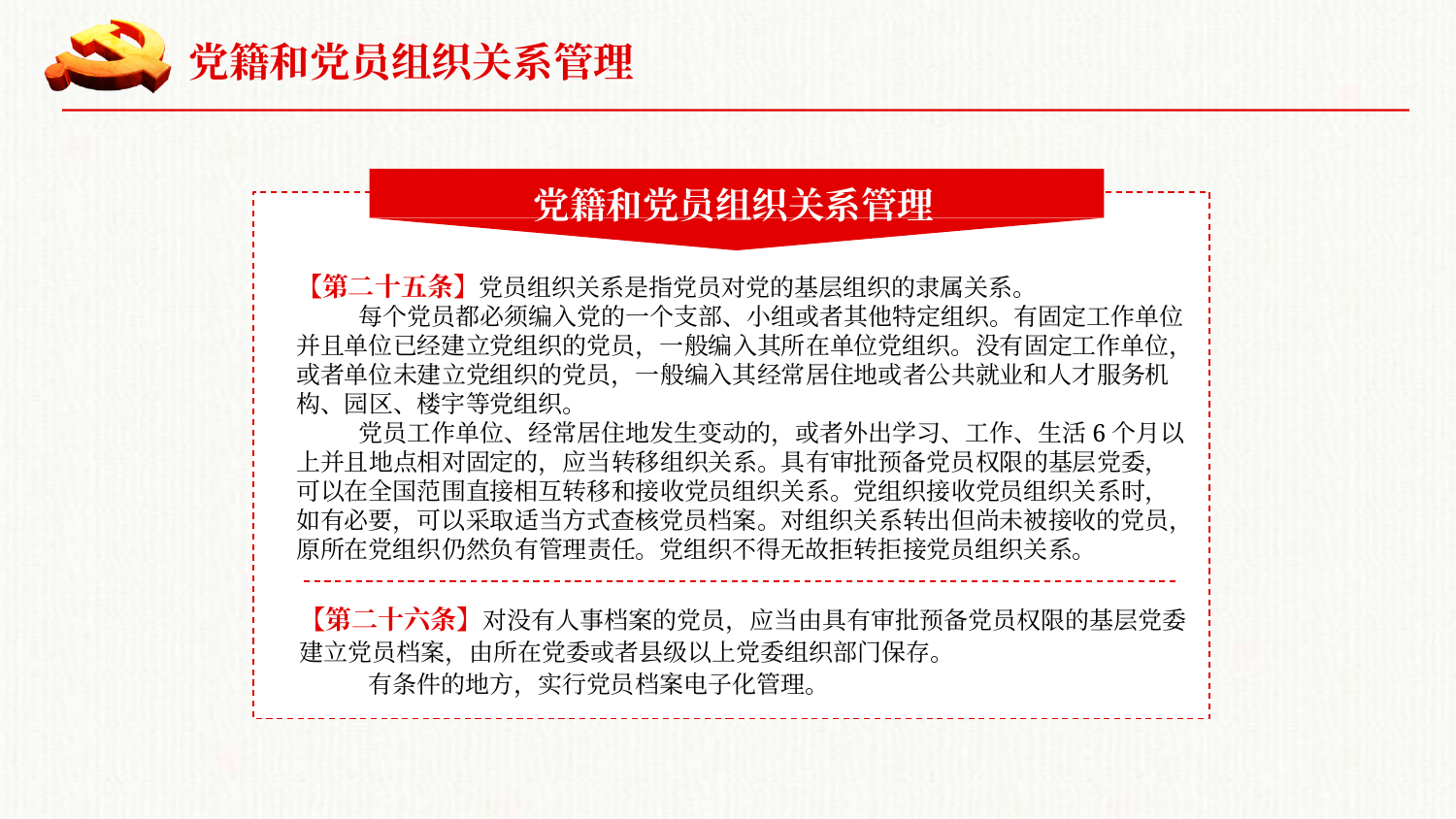

党籍和党员组织关系管理

党籍和党员组织关系管理

【第二十五条】党员组织关系是指党员对党的基层组织的隶属关系。
         每个党员都必须编入党的一个支部、小组或者其他特定组织。有固定工作单位并且单位已经建立党组织的党员，一般编入其所在单位党组织。没有固定工作单位，或者单位未建立党组织的党员，一般编入其经常居住地或者公共就业和人才服务机构、园区、楼宇等党组织。
         党员工作单位、经常居住地发生变动的，或者外出学习、工作、生活6个月以上并且地点相对固定的，应当转移组织关系。具有审批预备党员权限的基层党委，可以在全国范围直接相互转移和接收党员组织关系。党组织接收党员组织关系时，如有必要，可以采取适当方式查核党员档案。对组织关系转出但尚未被接收的党员，原所在党组织仍然负有管理责任。党组织不得无故拒转拒接党员组织关系。
【第二十六条】对没有人事档案的党员，应当由具有审批预备党员权限的基层党委建立党员档案，由所在党委或者县级以上党委组织部门保存。
          有条件的地方，实行党员档案电子化管理。